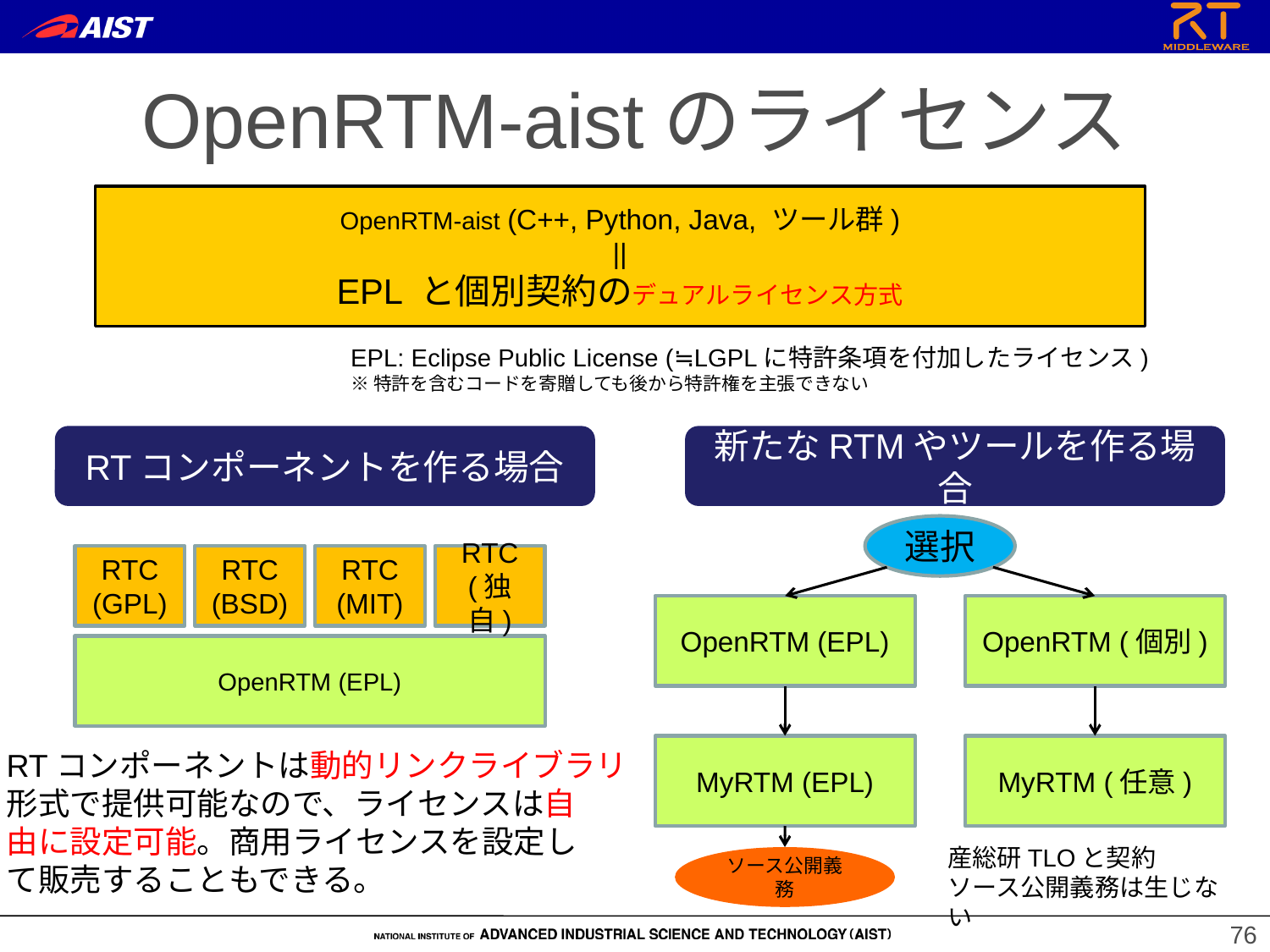

# OpenRTM-aistのライセンス
OpenRTM-aist (C++, Python, Java, ツール群)
||
EPL と個別契約のデュアルライセンス方式
EPL: Eclipse Public License (≒LGPLに特許条項を付加したライセンス)
※特許を含むコードを寄贈しても後から特許権を主張できない
RTコンポーネントを作る場合
新たなRTMやツールを作る場合
選択
RTC
(GPL)
RTC
(BSD)
RTC
(MIT)
RTC
(独自)
OpenRTM (EPL)
OpenRTM (個別)
OpenRTM (EPL)
MyRTM (EPL)
MyRTM (任意)
RTコンポーネントは動的リンクライブラリ
形式で提供可能なので、ライセンスは自
由に設定可能。商用ライセンスを設定し
て販売することもできる。
産総研TLOと契約
ソース公開義務は生じない
ソース公開義務
76